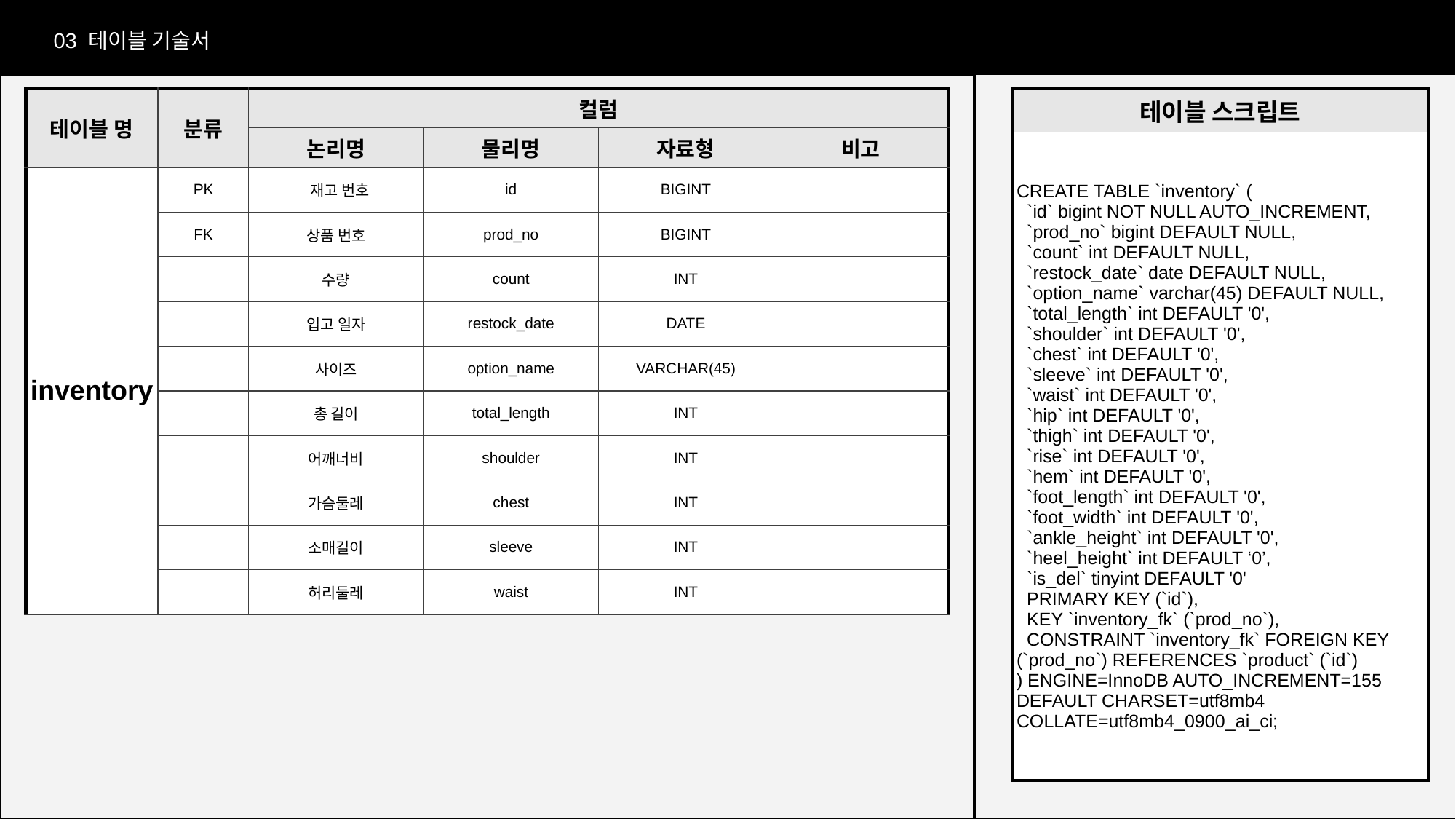

03 테이블 기술서

테이블 기술서
| 테이블 명 | 분류 | 컬럼 |  |  |  |
| --- | --- | --- | --- | --- | --- |
|  |  | 논리명 | 물리명 | 자료형 | 비고 |
| inventory | PK | 재고 번호 | id | BIGINT |  |
|  | FK | 상품 번호 | prod\_no | BIGINT |  |
|  |  | 수량 | count | INT |  |
|  |  | 입고 일자 | restock\_date | DATE |  |
|  |  | 사이즈 | option\_name | VARCHAR(45) |  |
|  |  | 총 길이 | total\_length | INT |  |
|  |  | 어깨너비 | shoulder | INT |  |
|  |  | 가슴둘레 | chest | INT |  |
|  |  | 소매길이 | sleeve | INT |  |
|  |  | 허리둘레 | waist | INT |  |
| 테이블 스크립트 |
| --- |
| CREATE TABLE `inventory` ( `id` bigint NOT NULL AUTO\_INCREMENT, `prod\_no` bigint DEFAULT NULL, `count` int DEFAULT NULL, `restock\_date` date DEFAULT NULL, `option\_name` varchar(45) DEFAULT NULL, `total\_length` int DEFAULT '0', `shoulder` int DEFAULT '0', `chest` int DEFAULT '0', `sleeve` int DEFAULT '0', `waist` int DEFAULT '0', `hip` int DEFAULT '0', `thigh` int DEFAULT '0', `rise` int DEFAULT '0', `hem` int DEFAULT '0', `foot\_length` int DEFAULT '0', `foot\_width` int DEFAULT '0', `ankle\_height` int DEFAULT '0', `heel\_height` int DEFAULT ‘0’, `is\_del` tinyint DEFAULT '0' PRIMARY KEY (`id`), KEY `inventory\_fk` (`prod\_no`), CONSTRAINT `inventory\_fk` FOREIGN KEY (`prod\_no`) REFERENCES `product` (`id`) ) ENGINE=InnoDB AUTO\_INCREMENT=155 DEFAULT CHARSET=utf8mb4 COLLATE=utf8mb4\_0900\_ai\_ci; |